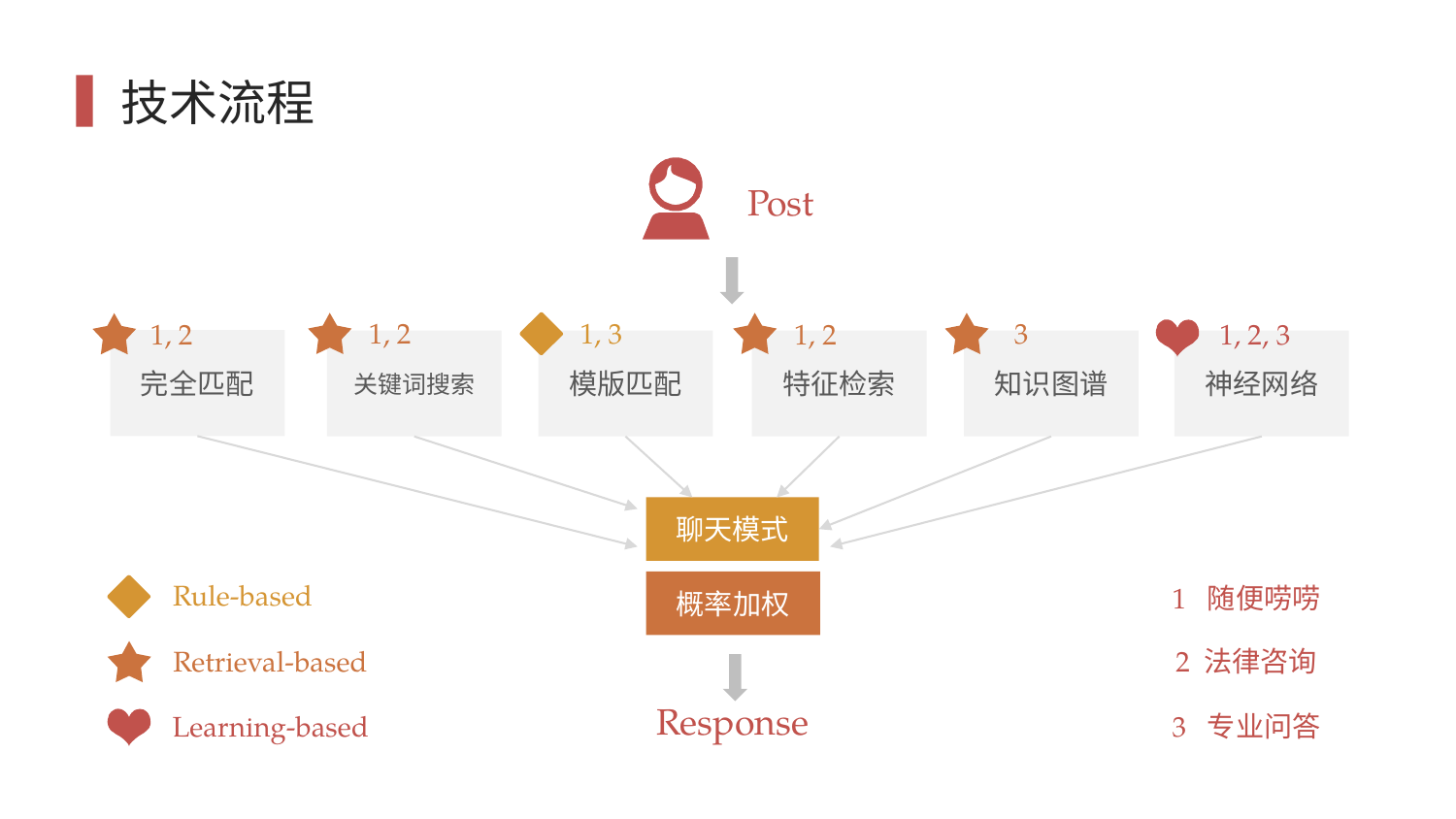

# 技术流程

Post

1, 3
3
1, 2
1, 2
1, 2
1, 2, 3

完全匹配
关键词搜索
模版匹配
特征检索
知识图谱
神经网络
聊天模式
Rule-based
概率加权
1  随便唠唠

Retrieval-based
2 法律咨询

Response
Learning-based
3  专业问答